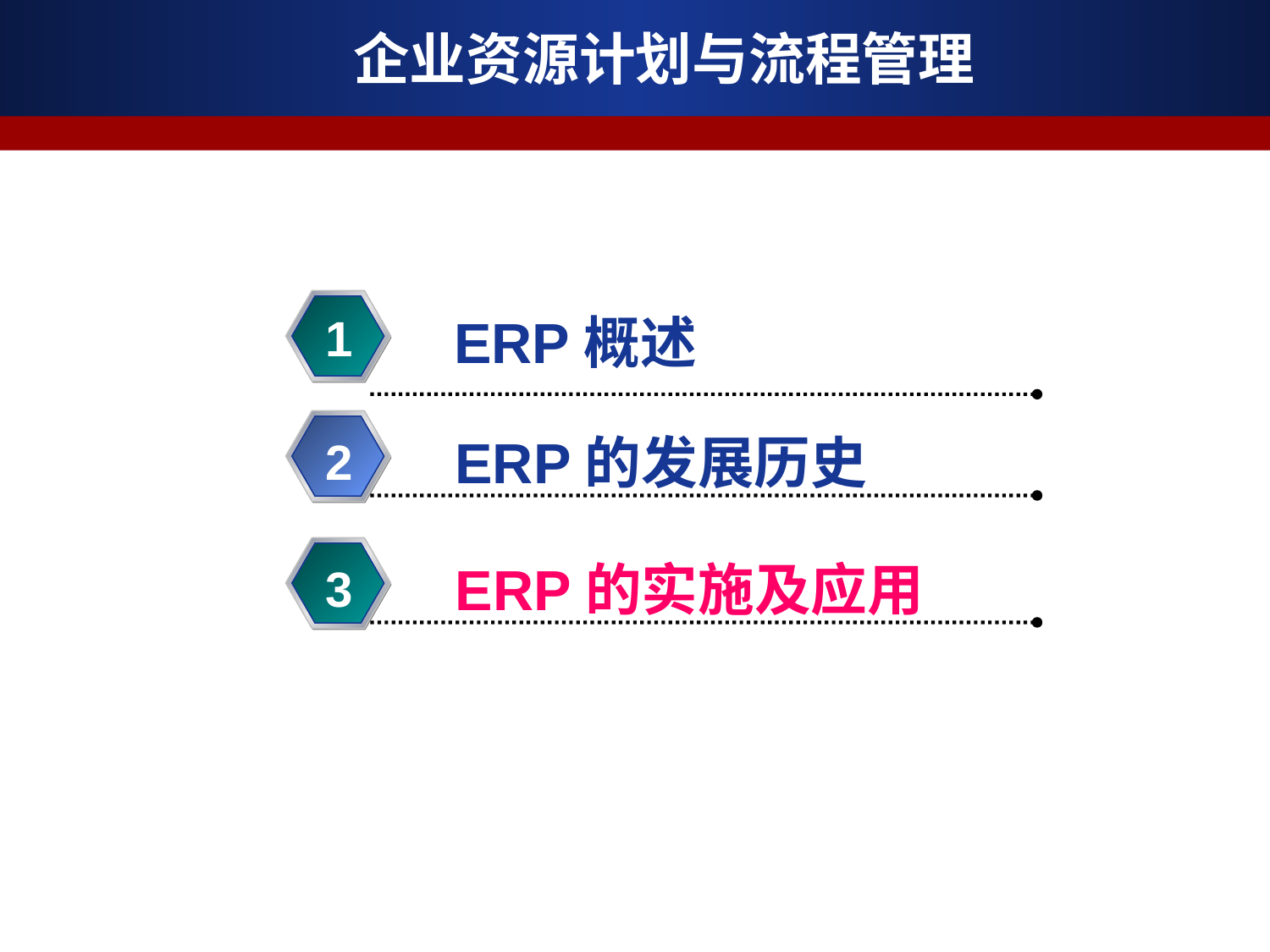

企业资源计划与流程管理

1
ERP概述

ERP的发展历史
2

ERP的实施及应用
3